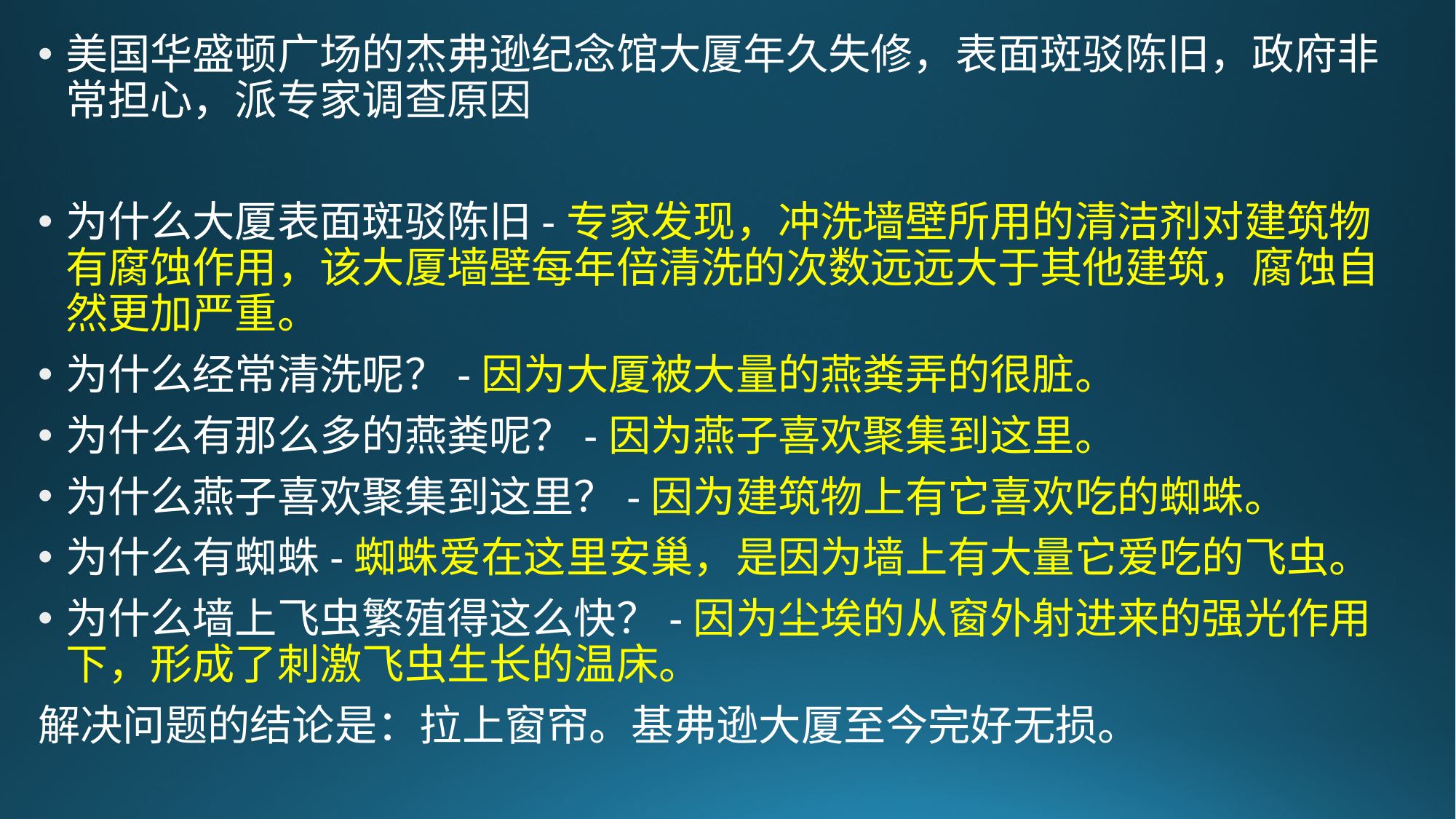

美国华盛顿广场的杰弗逊纪念馆大厦年久失修，表面斑驳陈旧，政府非常担心，派专家调查原因

为什么大厦表面斑驳陈旧-专家发现，冲洗墙壁所用的清洁剂对建筑物有腐蚀作用，该大厦墙壁每年倍清洗的次数远远大于其他建筑，腐蚀自然更加严重。
为什么经常清洗呢？-因为大厦被大量的燕粪弄的很脏。
为什么有那么多的燕粪呢？-因为燕子喜欢聚集到这里。
为什么燕子喜欢聚集到这里？-因为建筑物上有它喜欢吃的蜘蛛。
为什么有蜘蛛-蜘蛛爱在这里安巢，是因为墙上有大量它爱吃的飞虫。
为什么墙上飞虫繁殖得这么快？-因为尘埃的从窗外射进来的强光作用下，形成了刺激飞虫生长的温床。
解决问题的结论是：拉上窗帘。基弗逊大厦至今完好无损。